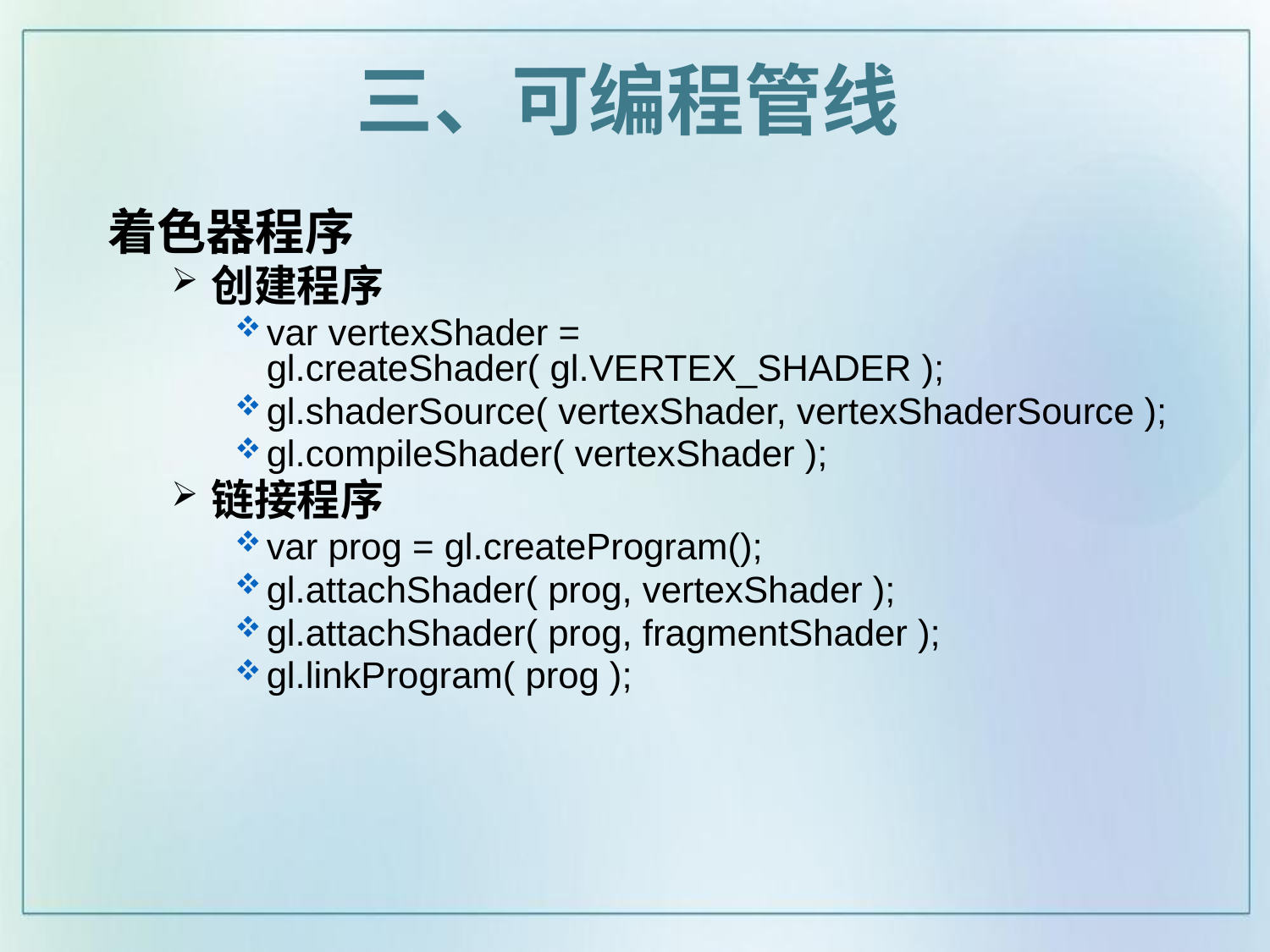

三、可编程管线
着色器程序
创建程序
var vertexShader = gl.createShader( gl.VERTEX_SHADER );
gl.shaderSource( vertexShader, vertexShaderSource );
gl.compileShader( vertexShader );
链接程序
var prog = gl.createProgram();
gl.attachShader( prog, vertexShader );
gl.attachShader( prog, fragmentShader );
gl.linkProgram( prog );